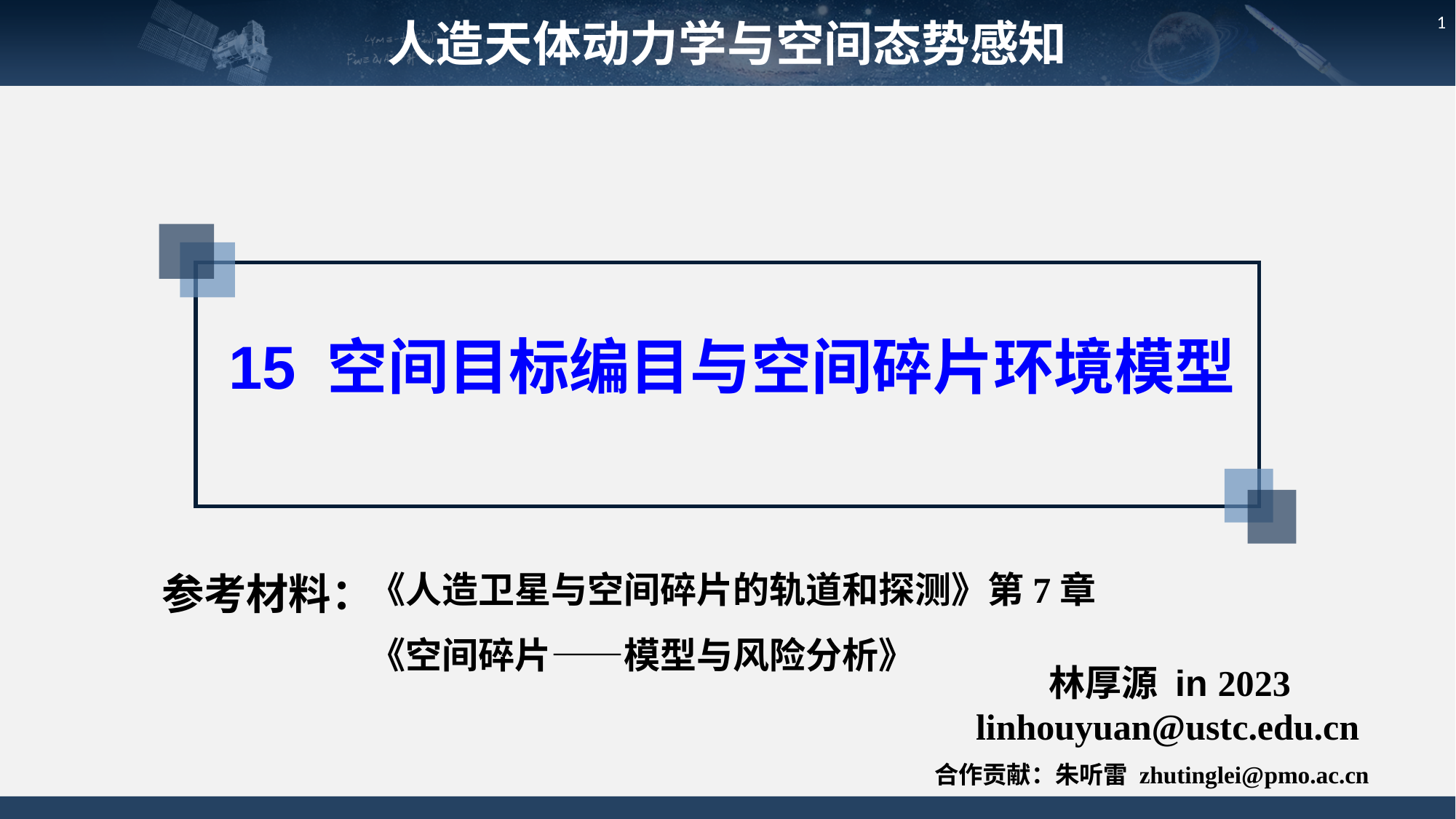

人造天体动力学与空间态势感知
1

15 空间目标编目与空间碎片环境模型

参考材料：
《人造卫星与空间碎片的轨道和探测》第7章
《空间碎片——模型与风险分析》
林厚源 in 2023
linhouyuan@ustc.edu.cn
合作贡献：朱听雷 zhutinglei@pmo.ac.cn